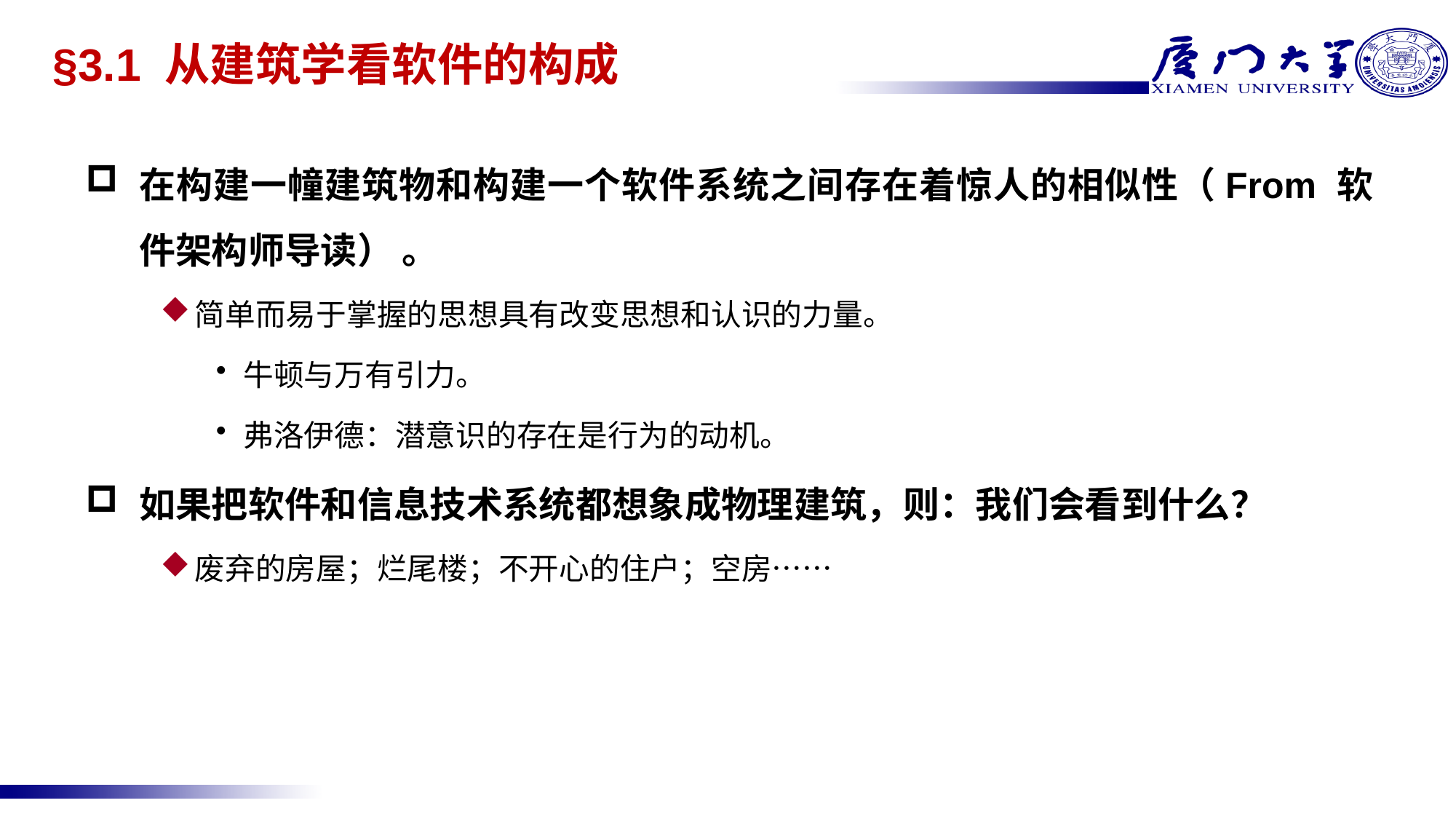

# §3.1 从建筑学看软件的构成
在构建一幢建筑物和构建一个软件系统之间存在着惊人的相似性（From 软件架构师导读） 。
简单而易于掌握的思想具有改变思想和认识的力量。
牛顿与万有引力。
弗洛伊德：潜意识的存在是行为的动机。
如果把软件和信息技术系统都想象成物理建筑，则：我们会看到什么？
废弃的房屋；烂尾楼；不开心的住户；空房……